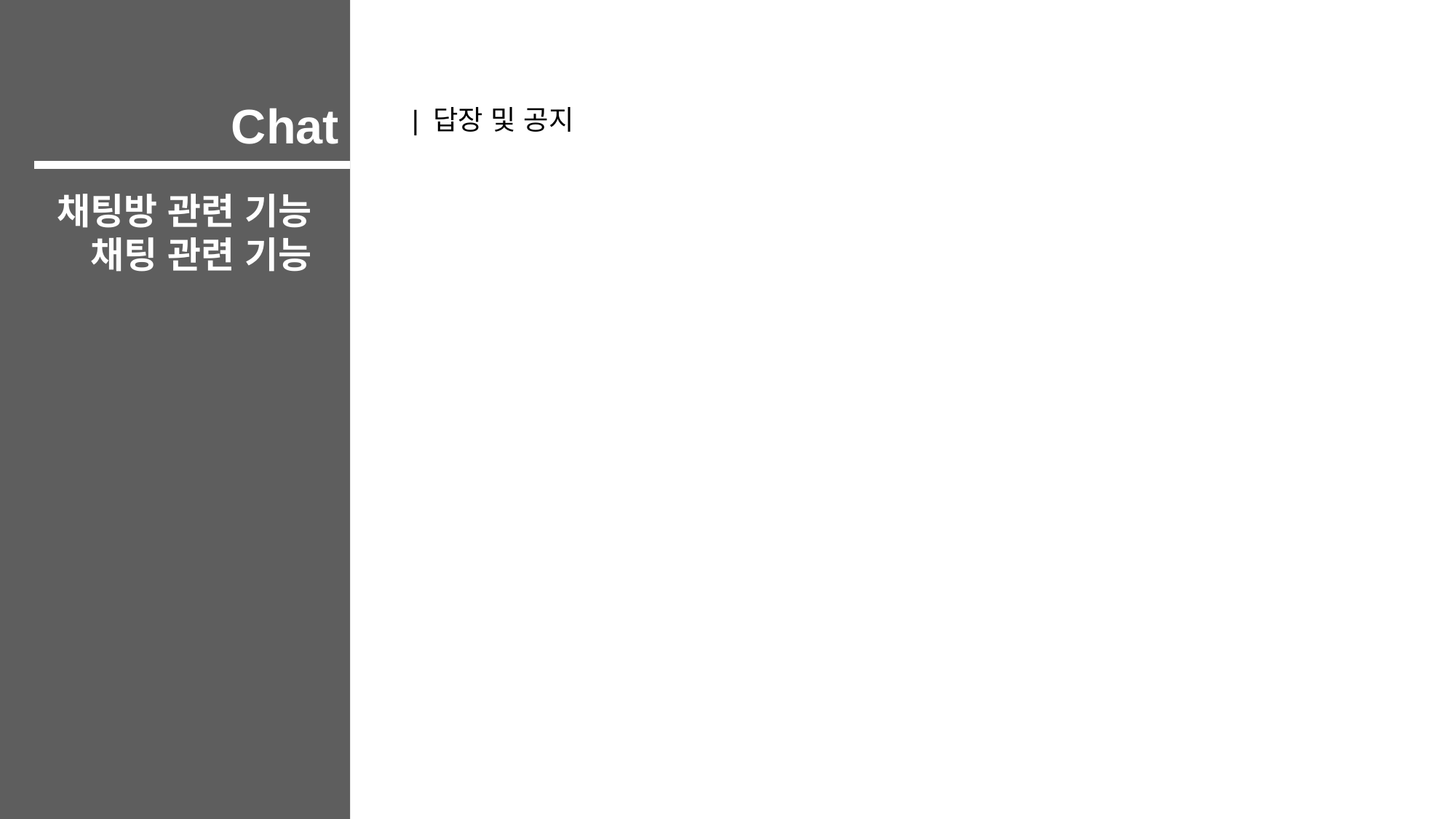

Chat
| 답장 및 공지

채팅방 관련 기능
채팅 관련 기능